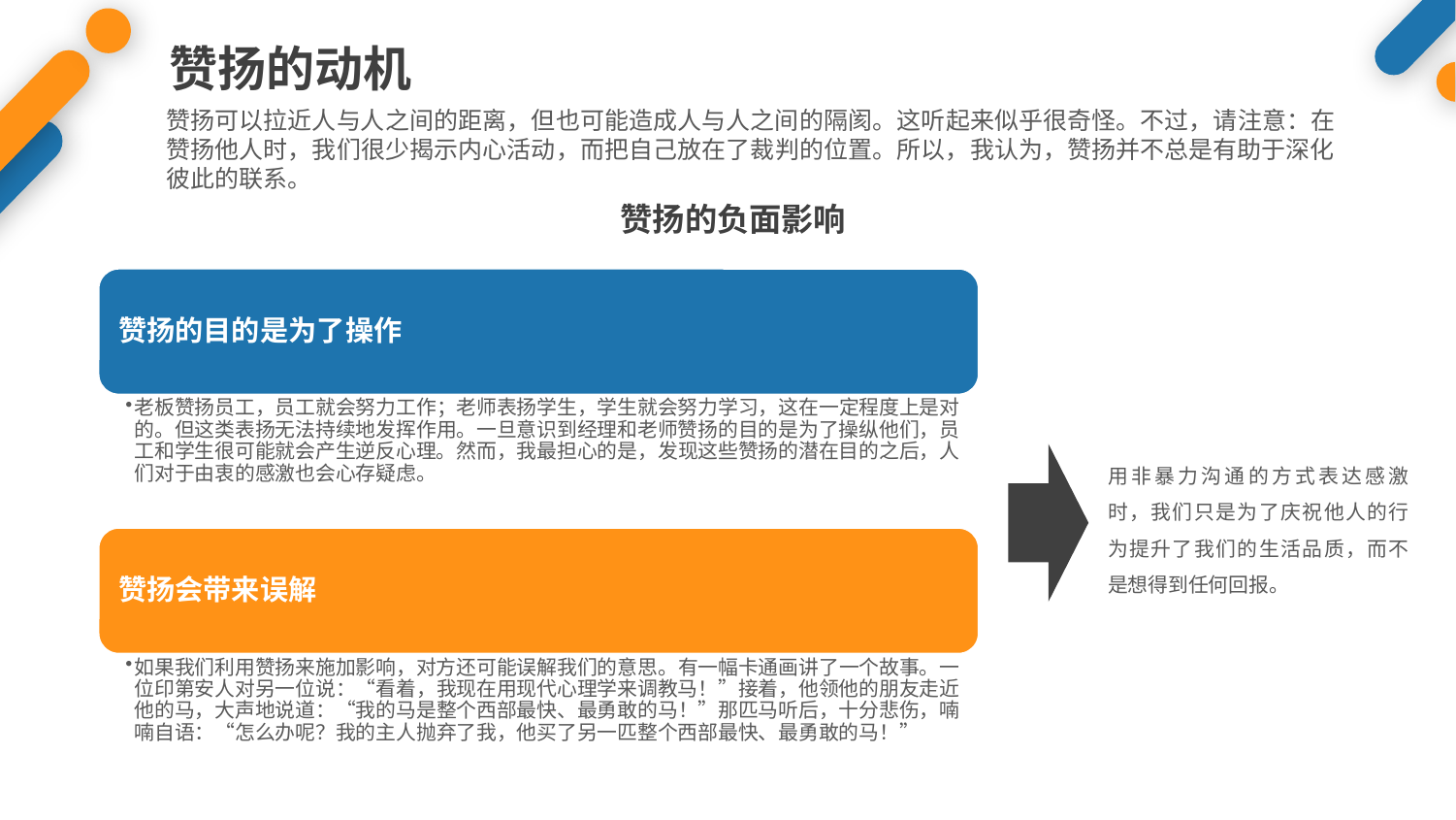

赞扬的动机
赞扬可以拉近人与人之间的距离，但也可能造成人与人之间的隔阂。这听起来似乎很奇怪。不过，请注意：在赞扬他人时，我们很少揭示内心活动，而把自己放在了裁判的位置。所以，我认为，赞扬并不总是有助于深化彼此的联系。
赞扬的负面影响
赞扬的目的是为了操作
老板赞扬员工，员工就会努力工作；老师表扬学生，学生就会努力学习，这在一定程度上是对的。但这类表扬无法持续地发挥作用。一旦意识到经理和老师赞扬的目的是为了操纵他们，员工和学生很可能就会产生逆反心理。然而，我最担心的是，发现这些赞扬的潜在目的之后，人们对于由衷的感激也会心存疑虑。
赞扬会带来误解
如果我们利用赞扬来施加影响，对方还可能误解我们的意思。有一幅卡通画讲了一个故事。一位印第安人对另一位说：“看着，我现在用现代心理学来调教马！”接着，他领他的朋友走近他的马，大声地说道：“我的马是整个西部最快、最勇敢的马！”那匹马听后，十分悲伤，喃喃自语：“怎么办呢？我的主人抛弃了我，他买了另一匹整个西部最快、最勇敢的马！”
用非暴力沟通的方式表达感激时，我们只是为了庆祝他人的行为提升了我们的生活品质，而不是想得到任何回报。